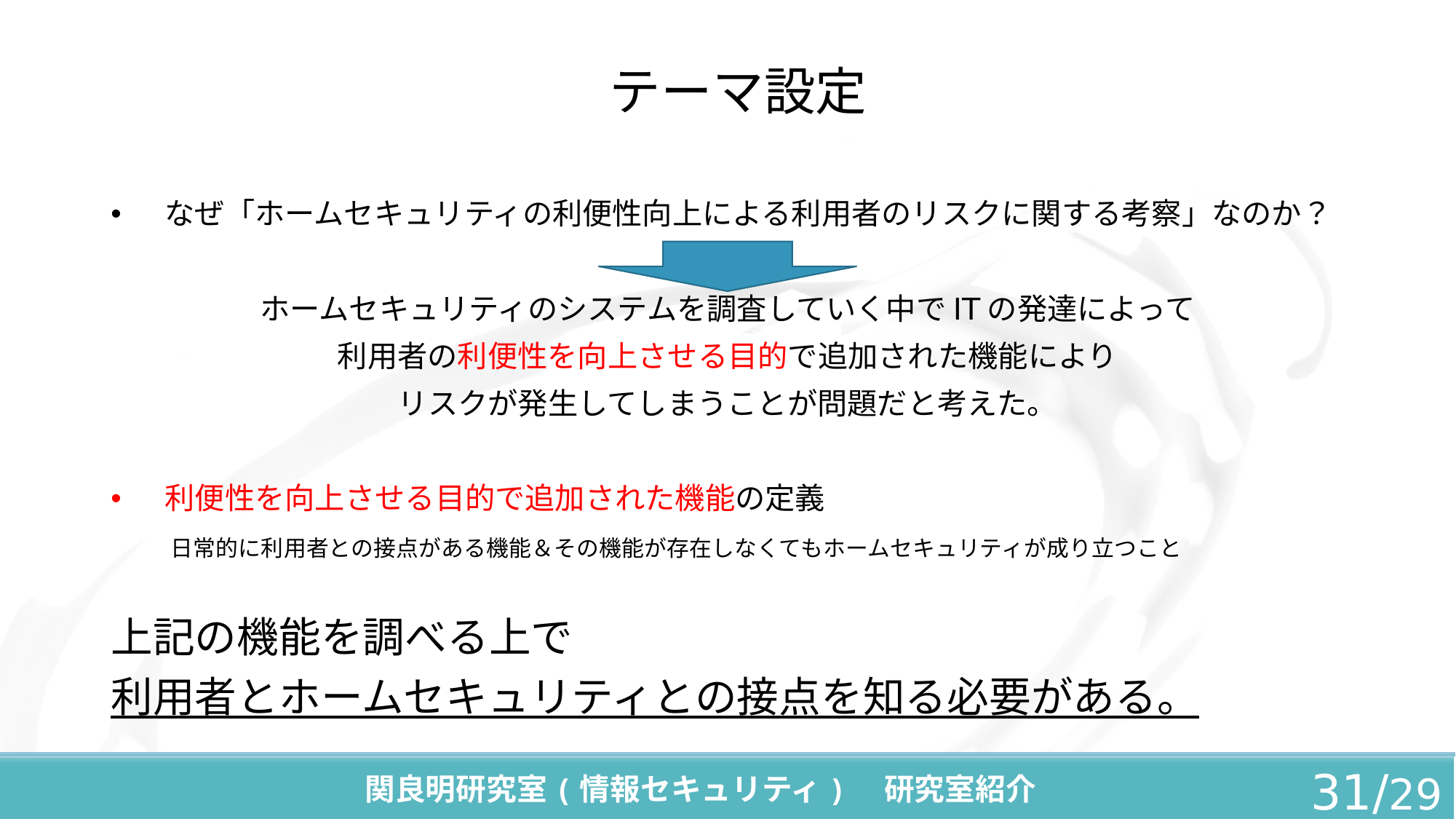

# テーマ設定
なぜ「ホームセキュリティの利便性向上による利用者のリスクに関する考察」なのか？

ホームセキュリティのシステムを調査していく中でITの発達によって
利用者の利便性を向上させる目的で追加された機能により
リスクが発生してしまうことが問題だと考えた。

利便性を向上させる目的で追加された機能の定義
　　日常的に利用者との接点がある機能＆その機能が存在しなくてもホームセキュリティが成り立つこと

上記の機能を調べる上で
利用者とホームセキュリティとの接点を知る必要がある。